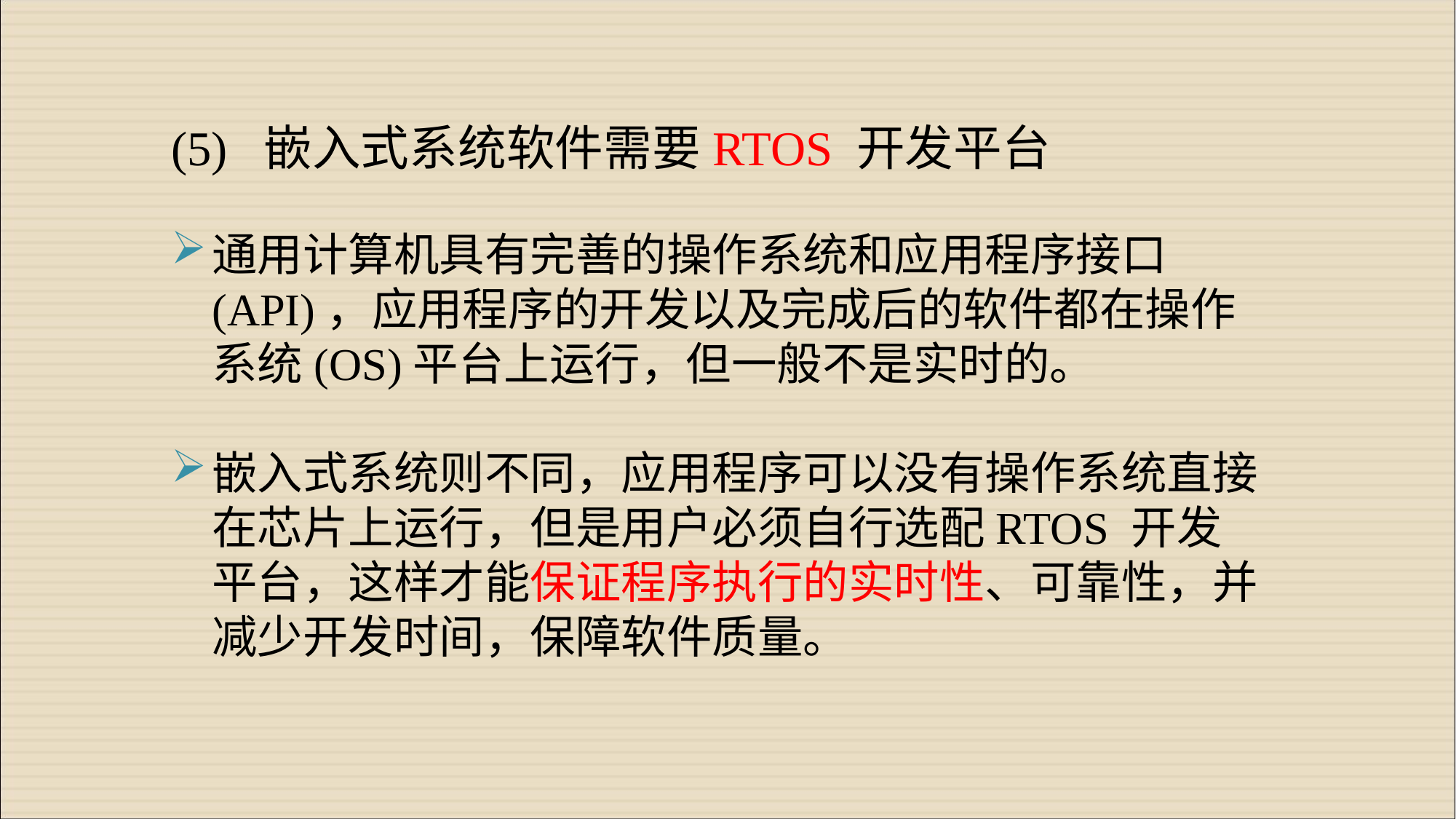

(5)  嵌入式系统软件需要RTOS 开发平台
通用计算机具有完善的操作系统和应用程序接口(API)，应用程序的开发以及完成后的软件都在操作系统(OS)平台上运行，但一般不是实时的。

嵌入式系统则不同，应用程序可以没有操作系统直接在芯片上运行，但是用户必须自行选配RTOS 开发平台，这样才能保证程序执行的实时性、可靠性，并减少开发时间，保障软件质量。